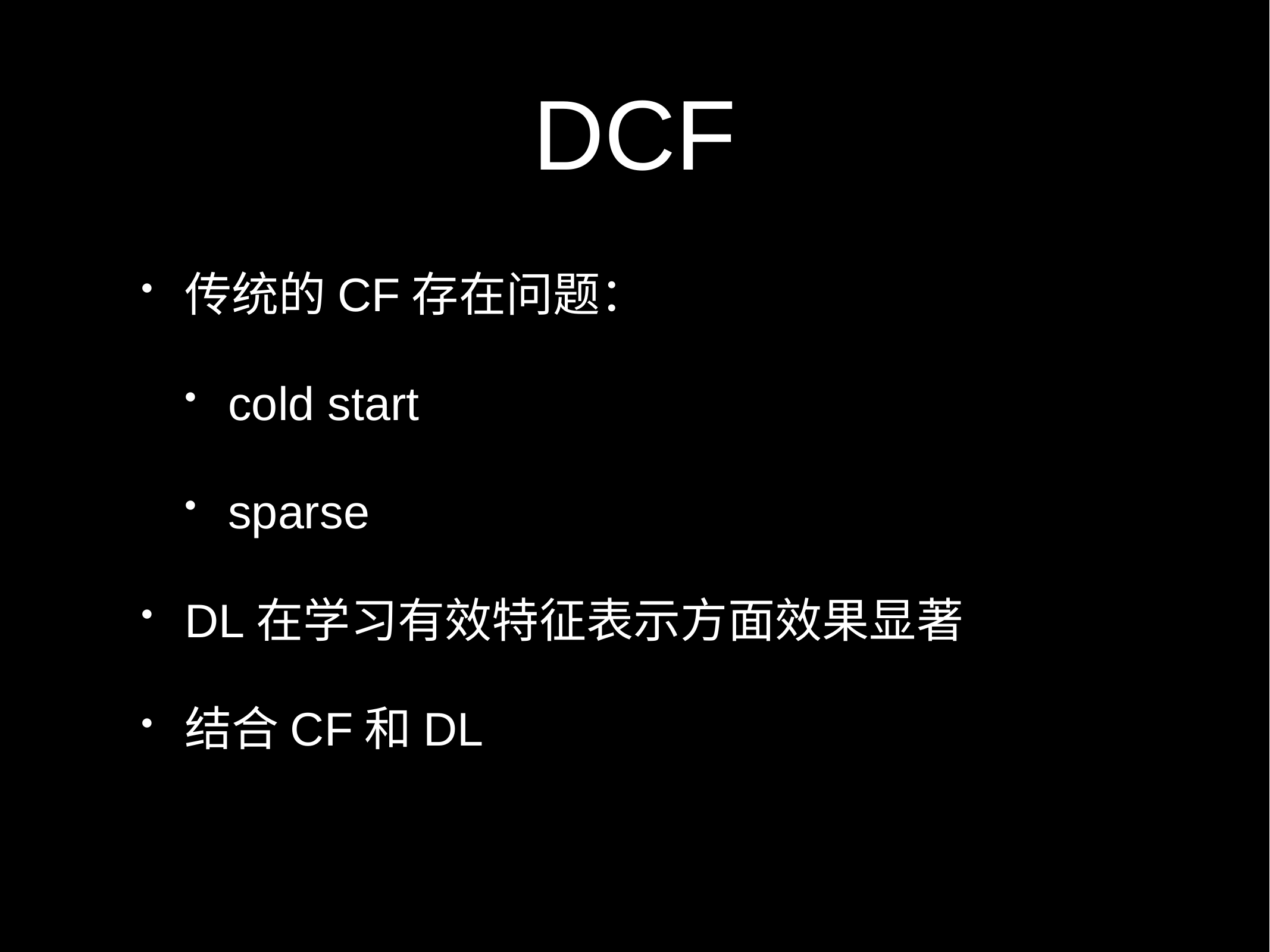

# DCF
传统的CF存在问题：
cold start
sparse
DL在学习有效特征表示方面效果显著
结合CF和DL